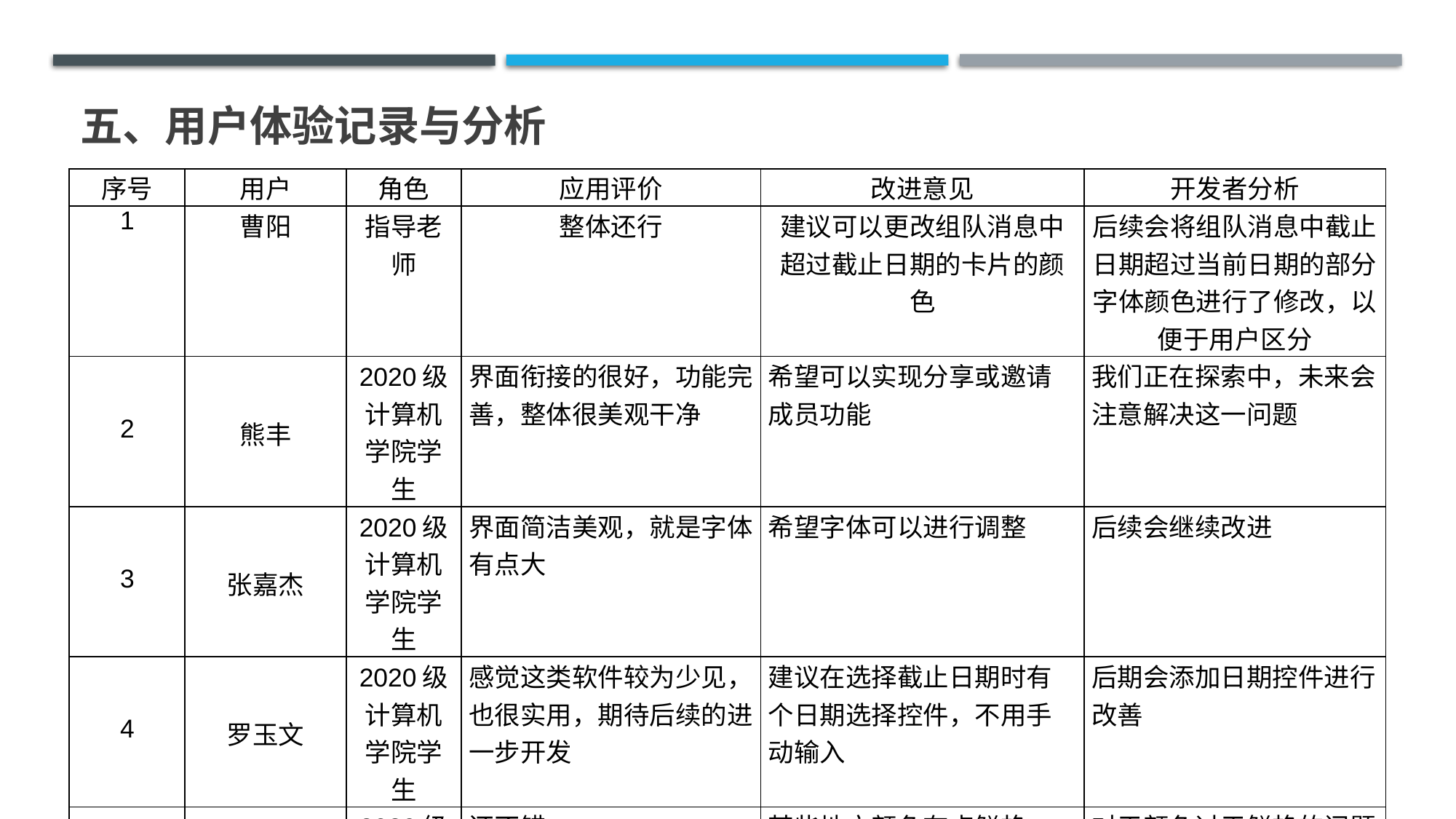

# 五、用户体验记录与分析
| 序号 | 用户 | 角色 | 应用评价 | 改进意见 | 开发者分析 |
| --- | --- | --- | --- | --- | --- |
| 1 | 曹阳 | 指导老师 | 整体还行 | 建议可以更改组队消息中超过截止日期的卡片的颜色 | 后续会将组队消息中截止日期超过当前日期的部分字体颜色进行了修改，以便于用户区分 |
| 2 | 熊丰 | 2020级计算机学院学生 | 界面衔接的很好，功能完善，整体很美观干净 | 希望可以实现分享或邀请成员功能 | 我们正在探索中，未来会注意解决这一问题 |
| 3 | 张嘉杰 | 2020级计算机学院学生 | 界面简洁美观，就是字体有点大 | 希望字体可以进行调整 | 后续会继续改进 |
| 4 | 罗玉文 | 2020级计算机学院学生 | 感觉这类软件较为少见，也很实用，期待后续的进一步开发 | 建议在选择截止日期时有个日期选择控件，不用手动输入 | 后期会添加日期控件进行改善 |
| 5 | 郑浩笙 | 2020级计算机学院学生 | 还不错 | 某些地方颜色有点鲜艳 | 对于颜色过于鲜艳的问题，开发者将继续调整。 |